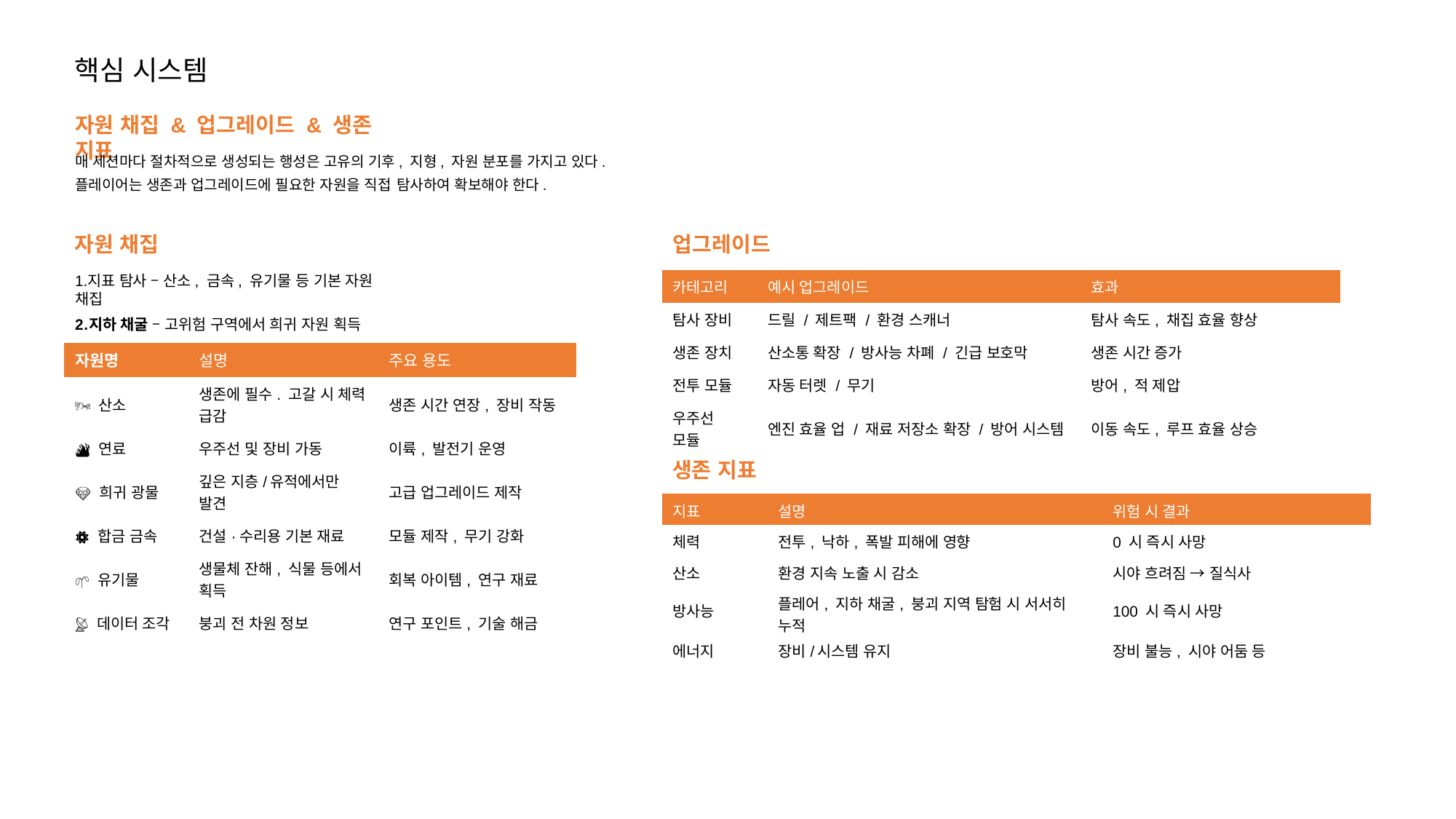

핵심 시스템
자원 채집 & 업그레이드 & 생존 지표
매 세션마다 절차적으로 생성되는 행성은 고유의 기후, 지형, 자원 분포를 가지고 있다.
플레이어는 생존과 업그레이드에 필요한 자원을 직접	 탐사하여 확보해야 한다.

자원 채집
업그레이드
지표 탐사 – 산소, 금속, 유기물 등 기본 자원 채집
지하 채굴 – 고위험 구역에서 희귀 자원 획득
| 카테고리 | 예시 업그레이드 | 효과 |
| --- | --- | --- |
| 탐사 장비 | 드릴 / 제트팩 / 환경 스캐너 | 탐사 속도, 채집 효율 향상 |
| 생존 장치 | 산소통 확장 / 방사능 차폐 / 긴급 보호막 | 생존 시간 증가 |
| 전투 모듈 | 자동 터렛 / 무기 | 방어, 적 제압 |
| 우주선 모듈 | 엔진 효율 업 / 재료 저장소 확장 / 방어 시스템 | 이동 속도, 루프 효율 상승 |
| 자원명 | 설명 | 주요 용도 |
| --- | --- | --- |
| 🌬️ 산소 | 생존에 필수. 고갈 시 체력 급감 | 생존 시간 연장, 장비 작동 |
| 🔥 연료 | 우주선 및 장비 가동 | 이륙, 발전기 운영 |
| 💎 희귀 광물 | 깊은 지층/유적에서만 발견 | 고급 업그레이드 제작 |
| ⚙️ 합금 금속 | 건설·수리용 기본 재료 | 모듈 제작, 무기 강화 |
| 🌱 유기물 | 생물체 잔해, 식물 등에서 획득 | 회복 아이템, 연구 재료 |
| 📡 데이터 조각 | 붕괴 전 차원 정보 | 연구 포인트, 기술 해금 |
생존 지표
| 지표 | 설명 | 위험 시 결과 |
| --- | --- | --- |
| 체력 | 전투, 낙하, 폭발 피해에 영향 | 0 시 즉시 사망 |
| 산소 | 환경 지속 노출 시 감소 | 시야 흐려짐 → 질식사 |
| 방사능 | 플레어, 지하 채굴, 붕괴 지역 탐험 시 서서히 누적 | 100 시 즉시 사망 |
| 에너지 | 장비/시스템 유지 | 장비 불능, 시야 어둠 등 |